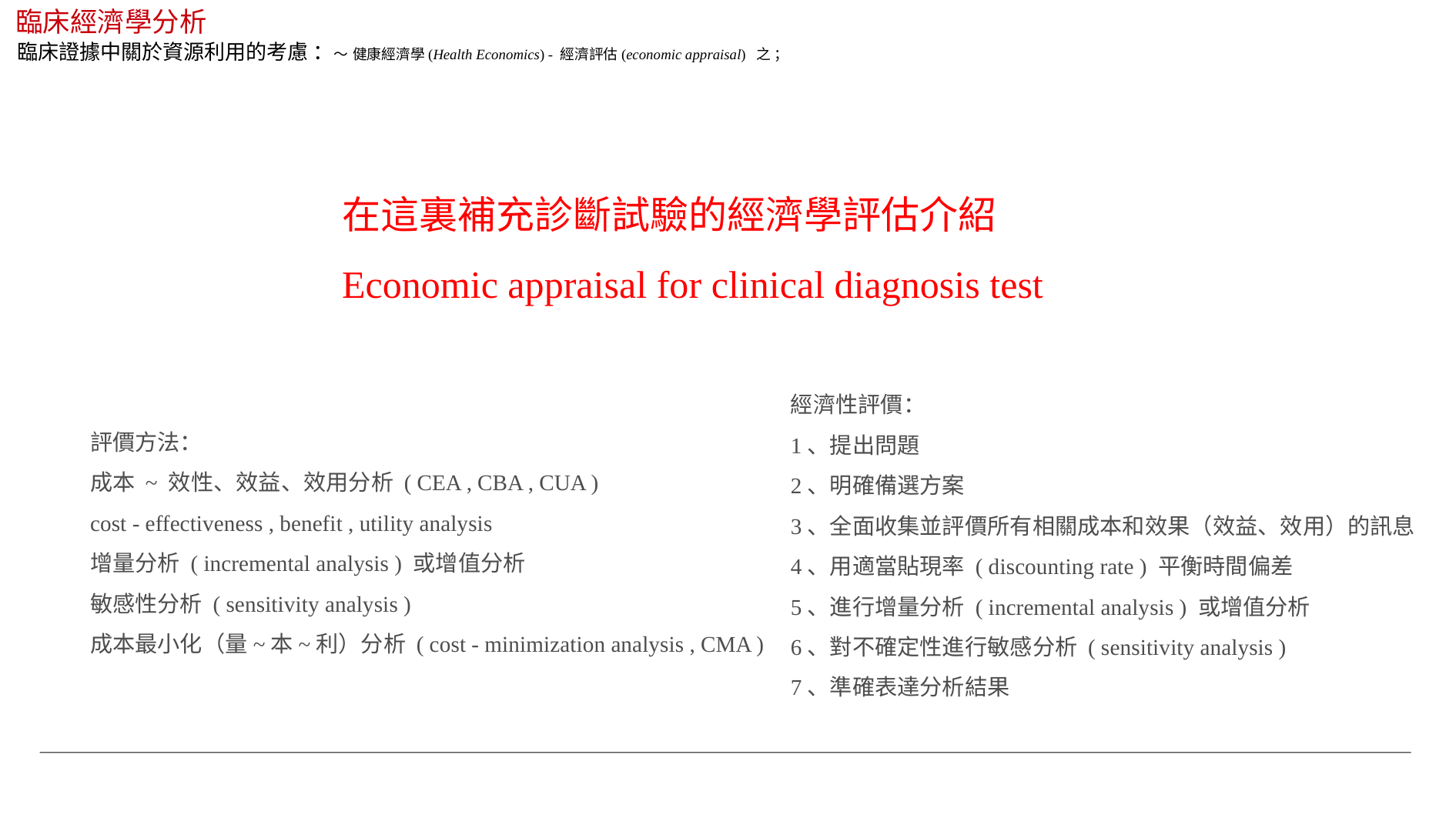

臨床經濟學分析
臨床證據中關於資源利用的考慮 ：～ 健康經濟學(Health Economics) - 經濟評估(economic appraisal) 之 ；
在這裏補充診斷試驗的經濟學評估介紹
Economic appraisal for clinical diagnosis test
經濟性評價：
1、提出問題
2、明確備選方案
3、全面收集並評價所有相關成本和效果（效益、效用）的訊息
4、用適當貼現率 ( discounting rate ) 平衡時間偏差
5、進行增量分析 ( incremental analysis ) 或增值分析
6、對不確定性進行敏感分析 ( sensitivity analysis )
7、準確表達分析結果
評價方法：
成本 ~ 效性、效益、效用分析 ( CEA , CBA , CUA )
cost - effectiveness , benefit , utility analysis
增量分析 ( incremental analysis ) 或增值分析
敏感性分析 ( sensitivity analysis )
成本最小化（量~本~利）分析 ( cost - minimization analysis , CMA )